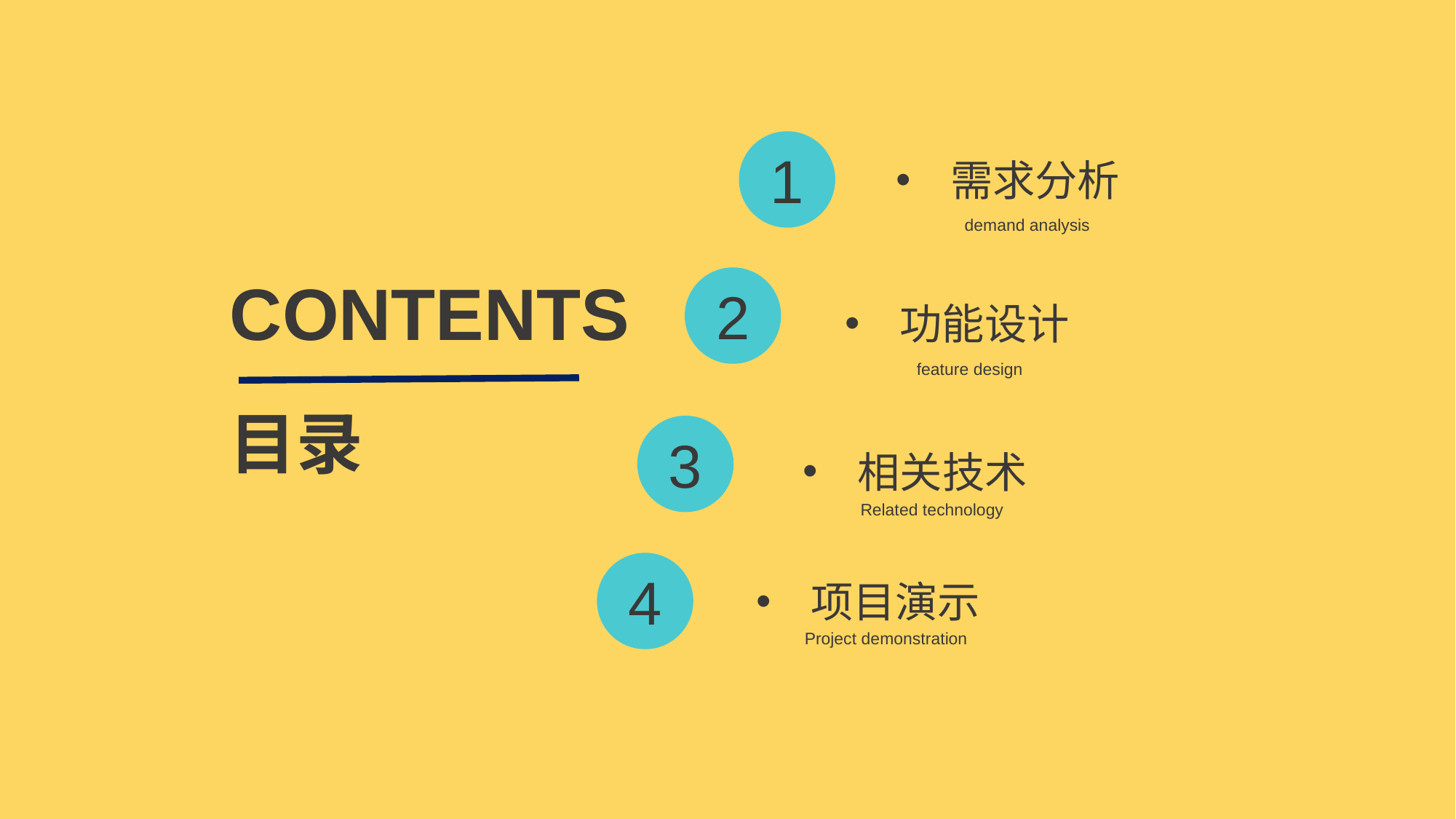

1
需求分析
demand analysis
CONTENTS
2
功能设计
feature design
目录
3
相关技术
Related technology
4
项目演示
Project demonstration